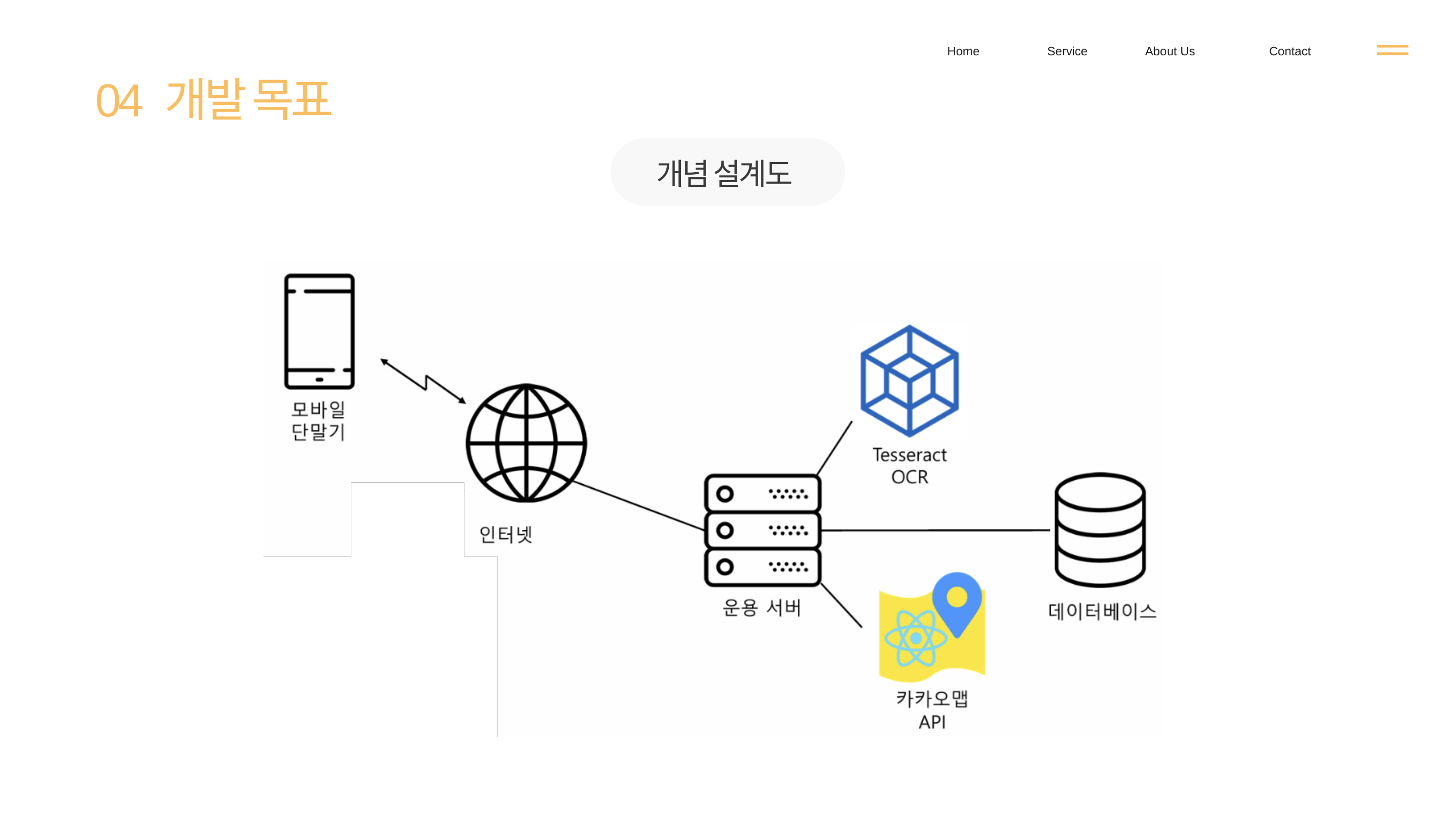

Home
Service
About Us
Contact

04 개발 목표

개념 설계도